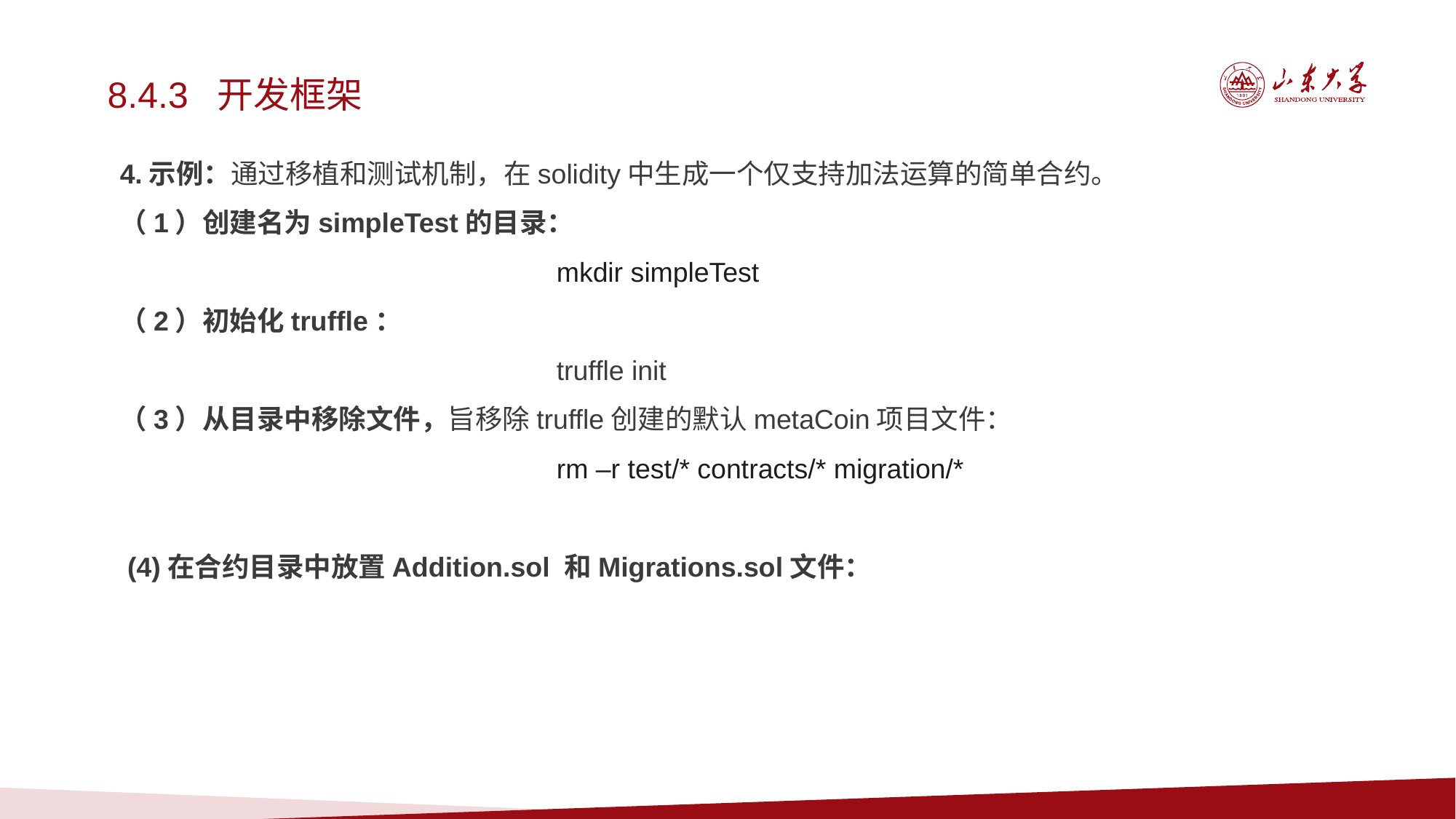

8.4.3  开发框架
4.示例：通过移植和测试机制，在solidity中生成一个仅支持加法运算的简单合约。
（1）创建名为simpleTest的目录：
mkdir simpleTest
（2）初始化truffle：
truffle init
（3）从目录中移除文件，旨移除truffle创建的默认metaCoin项目文件：
rm –r test/* contracts/* migration/*

 (4)在合约目录中放置Addition.sol 和Migrations.sol文件：